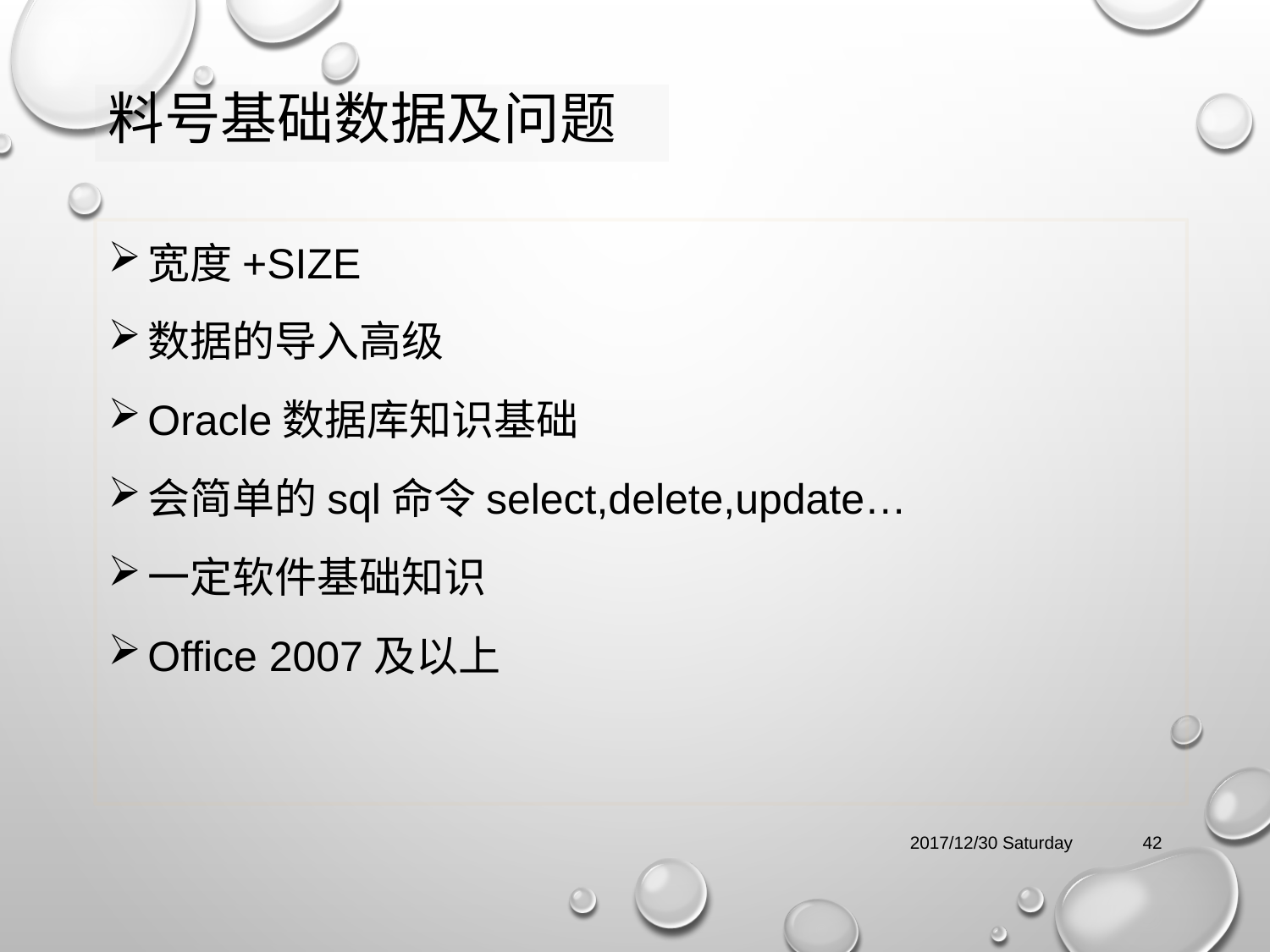

# 料号基础数据及问题
宽度+size
数据的导入高级
Oracle数据库知识基础
会简单的sql命令select,delete,update…
一定软件基础知识
Office 2007及以上

2017/12/30 Saturday
42